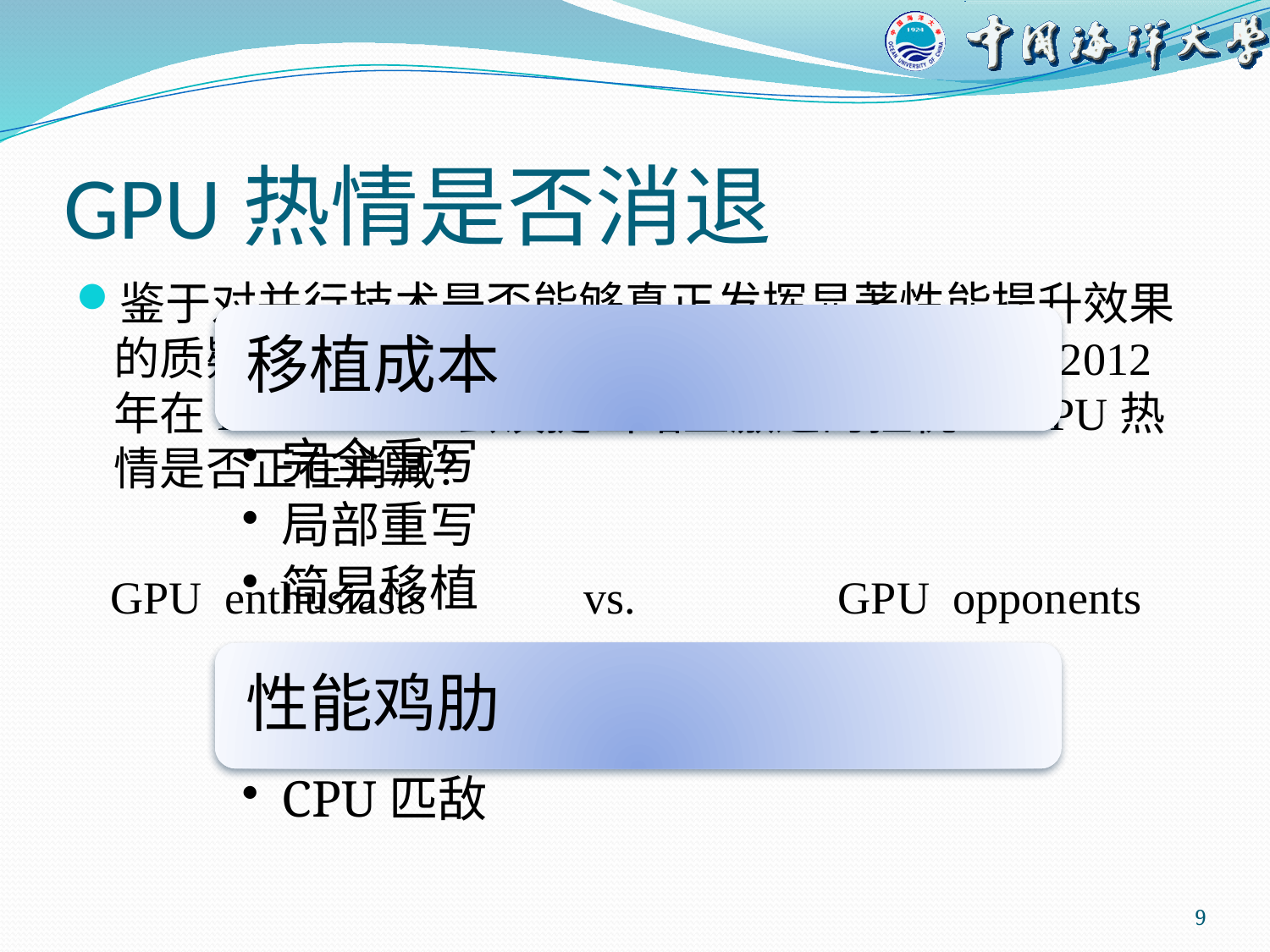

# GPU热情是否消退
鉴于对并行技术是否能够真正发挥显著性能提升效果的质疑，英国贝德福德大学的学者Trinitis[30]于2012年在IEEE HPCS会议提出略显激进的担忧：GPU热情是否正在消减？

   GPU  enthusiasts		vs.		GPU  opponents

移植成本
完全重写
局部重写
简易移植
性能鸡肋
CPU匹敌
9